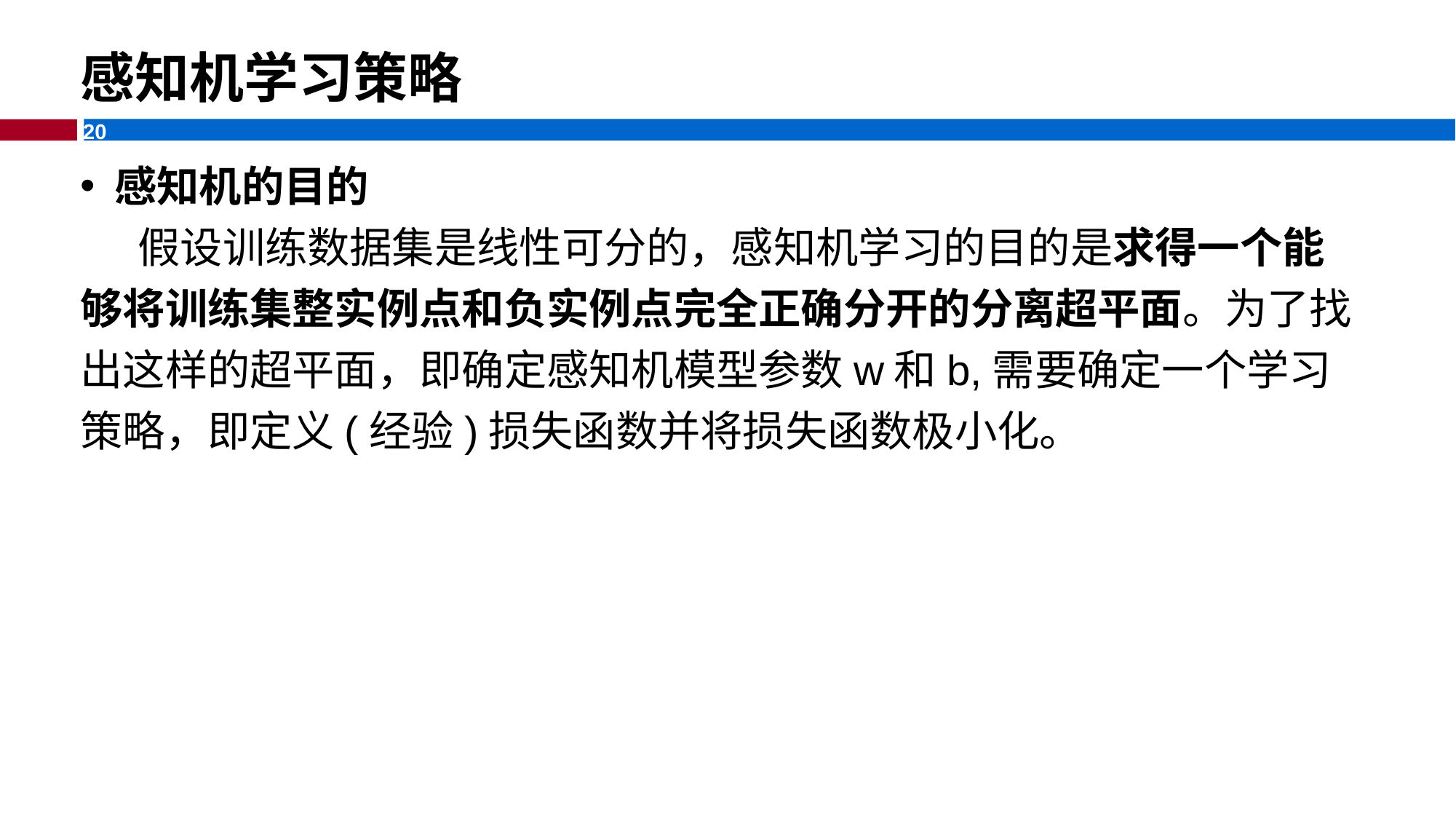

# 感知机学习策略
感知机的目的
     假设训练数据集是线性可分的，感知机学习的目的是求得一个能够将训练集整实例点和负实例点完全正确分开的分离超平面。为了找出这样的超平面，即确定感知机模型参数w和b,需要确定一个学习策略，即定义(经验)损失函数并将损失函数极小化。